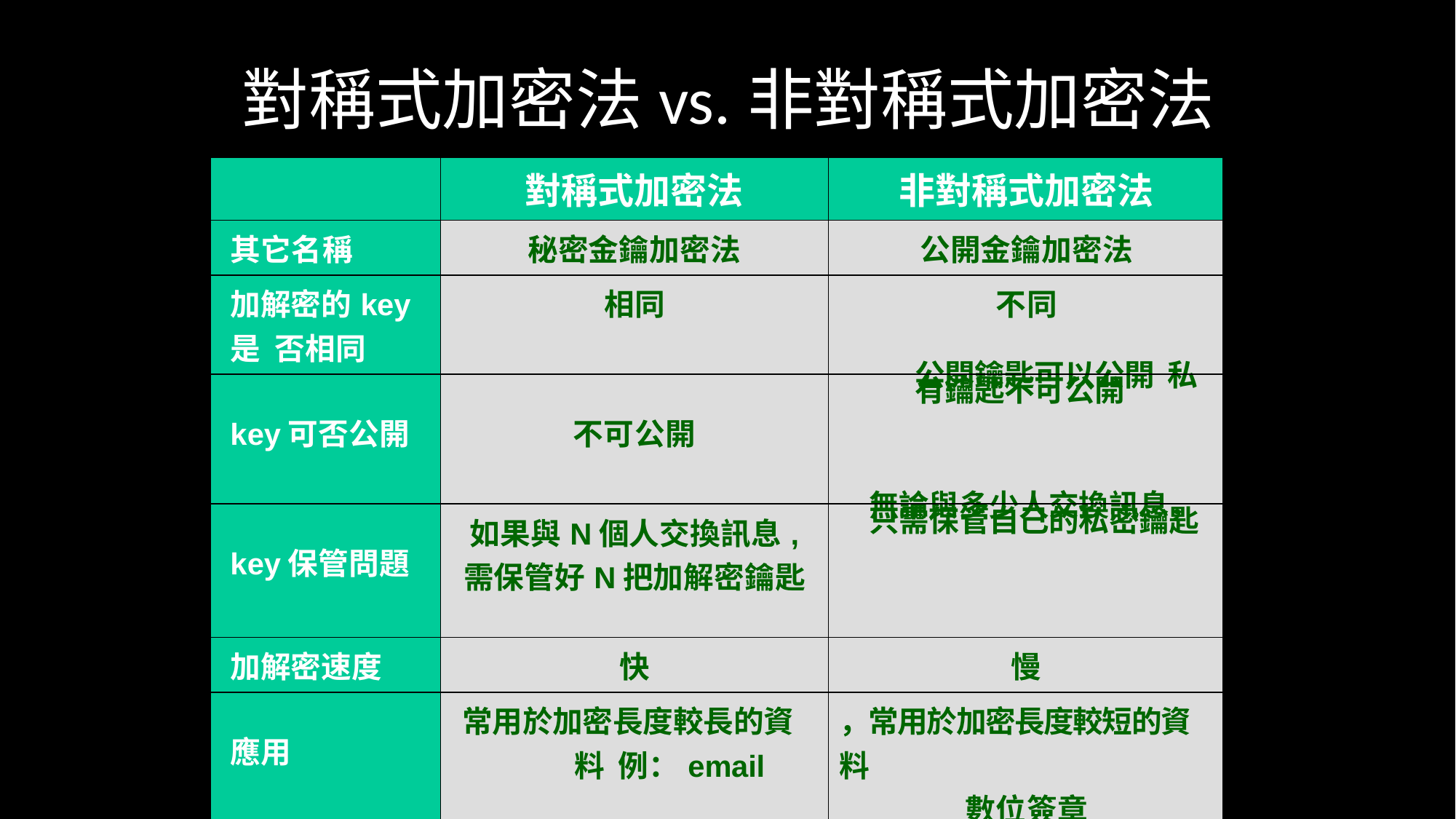

對稱式加密法vs.非對稱式加密法
|  | 對稱式加密法 | 非對稱式加密法 |
| --- | --- | --- |
| 其它名稱 | 秘密金鑰加密法 | 公開金鑰加密法 |
| 加解密的key是 否相同 | 相同 | 不同 |
| key可否公開 | 不可公開 | 公開鑰匙可以公開 私有鑰匙不可公開 |
| key保管問題 | 如果與N個人交換訊息, 需保管好N把加解密鑰匙 | 無論與多少人交換訊息， 只需保管自己的私密鑰匙 |
| 加解密速度 | 快 | 慢 |
| 應用 | 常用於加密長度較長的資料 例：email | ，常用於加密長度較短的資料 數位簽章 |

、